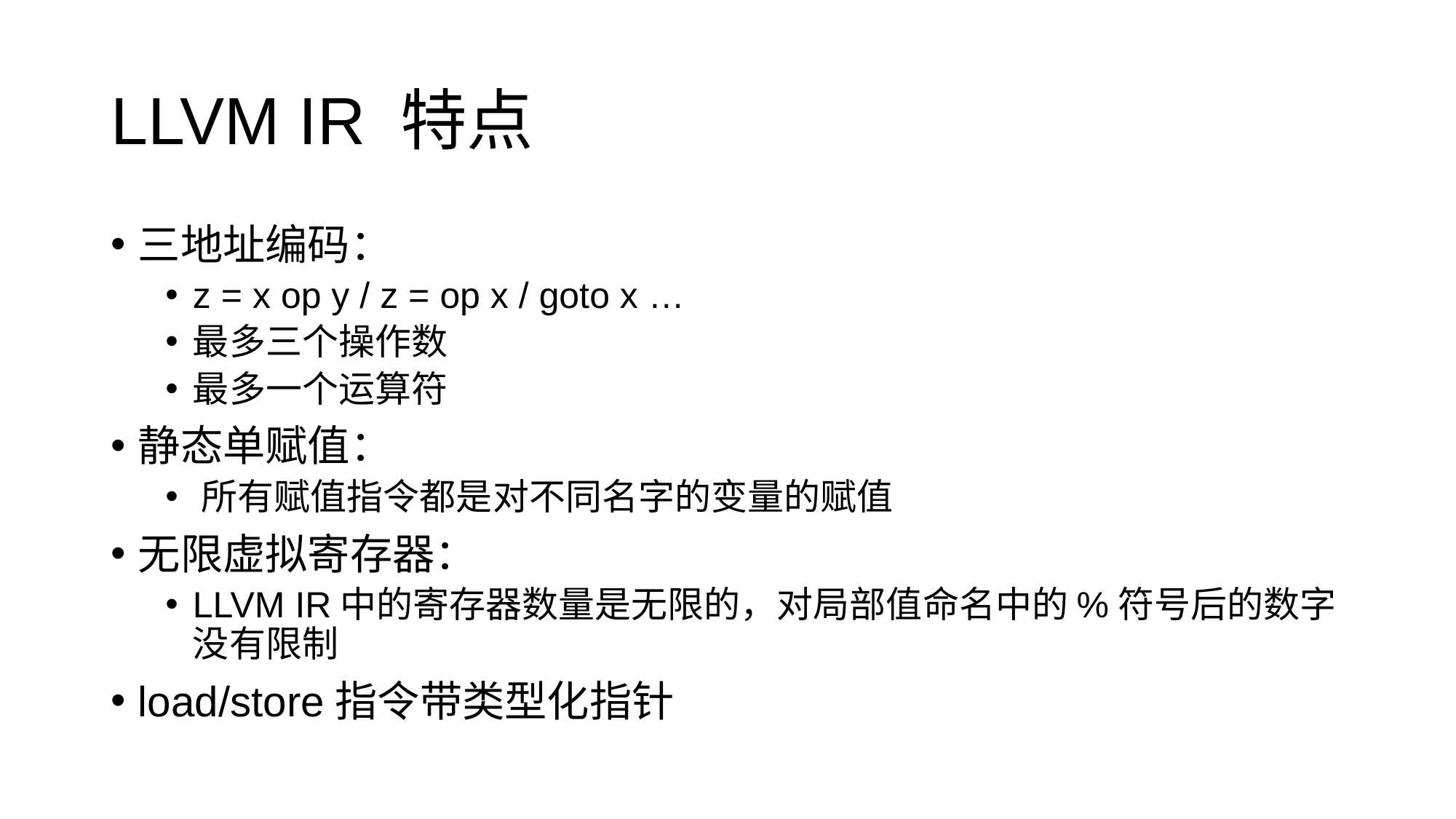

# LLVM IR 特点
三地址编码：
z = x op y / z = op x / goto x …
最多三个操作数
最多一个运算符
静态单赋值：
﻿所有赋值指令都是对不同名字的变量的赋值
无限虚拟寄存器：
LLVM IR中的寄存器数量是无限的，对局部值命名中的%符号后的数字没有限制
﻿load/store指令带类型化指针